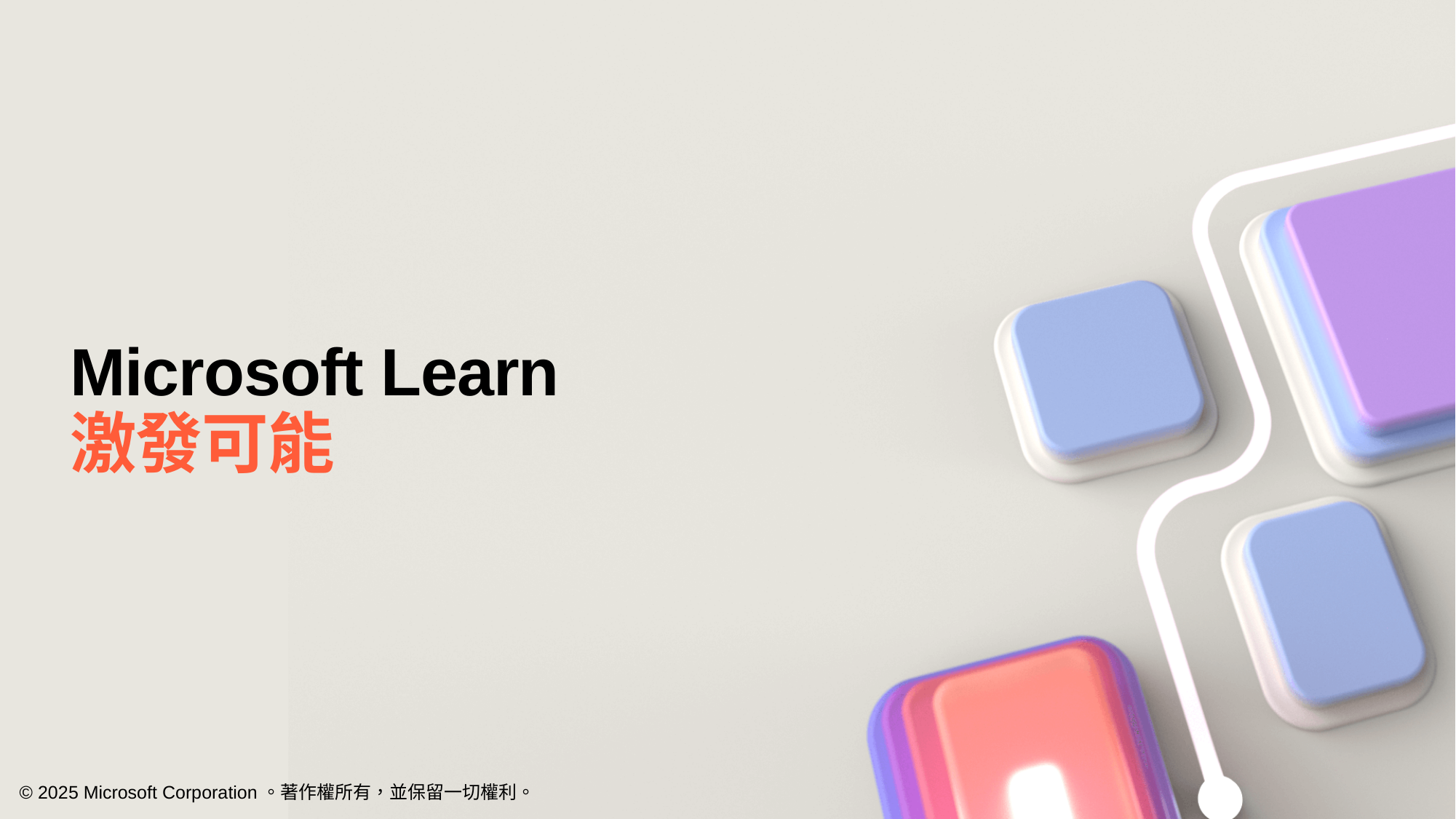

# Microsoft Learn 激發可能
© 2025 Microsoft Corporation。著作權所有，並保留一切權利。